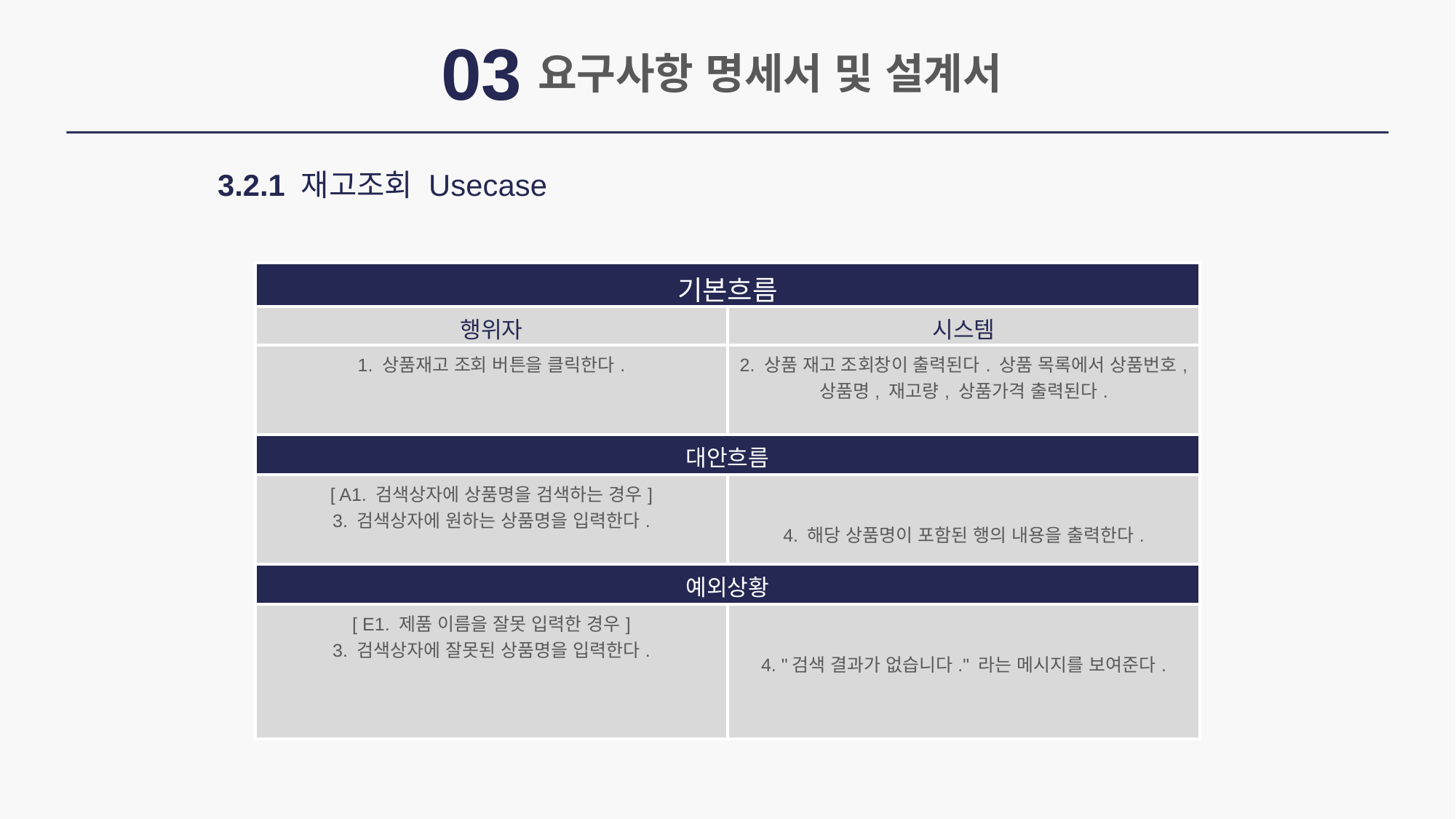

03
요구사항 명세서 및 설계서

3.2.1 재고조회 Usecase
| 기본흐름 |  |
| --- | --- |
| 행위자 | 시스템 |
| 1. 상품재고 조회 버튼을 클릭한다. | 2. 상품 재고 조회창이 출력된다. 상품 목록에서 상품번호, 상품명, 재고량, 상품가격 출력된다. |
| 대안흐름 | 시스템 |
| [ A1. 검색상자에 상품명을 검색하는 경우] 3. 검색상자에 원하는 상품명을 입력한다. | 4. 해당 상품명이 포함된 행의 내용을 출력한다. |
| 예외상황 | 시스템 |
| [ E1. 제품 이름을 잘못 입력한 경우] 3. 검색상자에 잘못된 상품명을 입력한다. | 4. "검색 결과가 없습니다." 라는 메시지를 보여준다. |